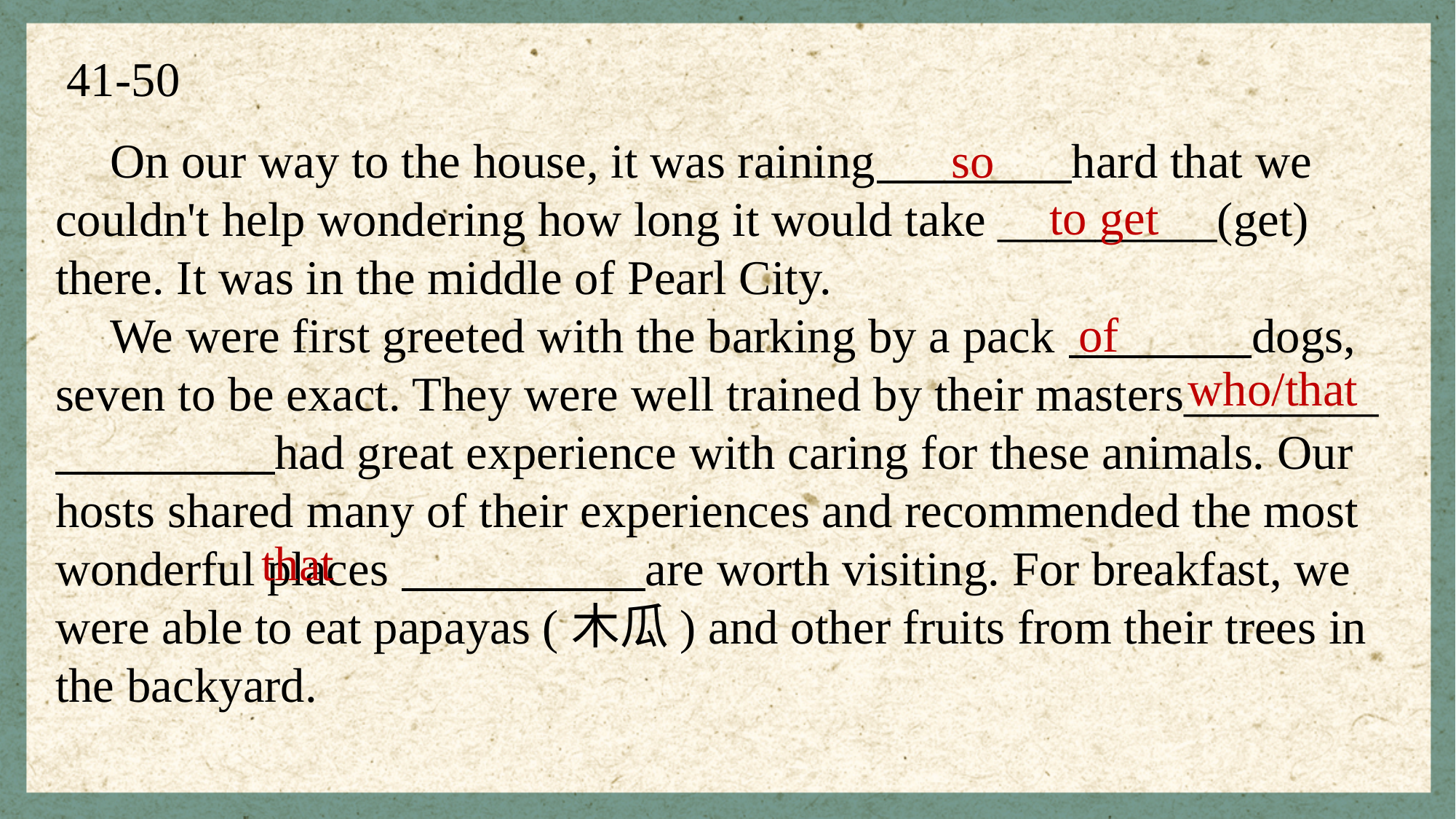

41-50
On our way to the house, it was raining                hard that we couldn't help wondering how long it would take _________(get) there. It was in the middle of Pearl City.
We were first greeted with the barking by a pack                dogs, seven to be exact. They were well trained by their masters________                   had great experience with caring for these animals. Our hosts shared many of their experiences and recommended the most wonderful places                     are worth visiting. For breakfast, we were able to eat papayas (木瓜) and other fruits from their trees in the backyard.

so
to get
of
who/that
that